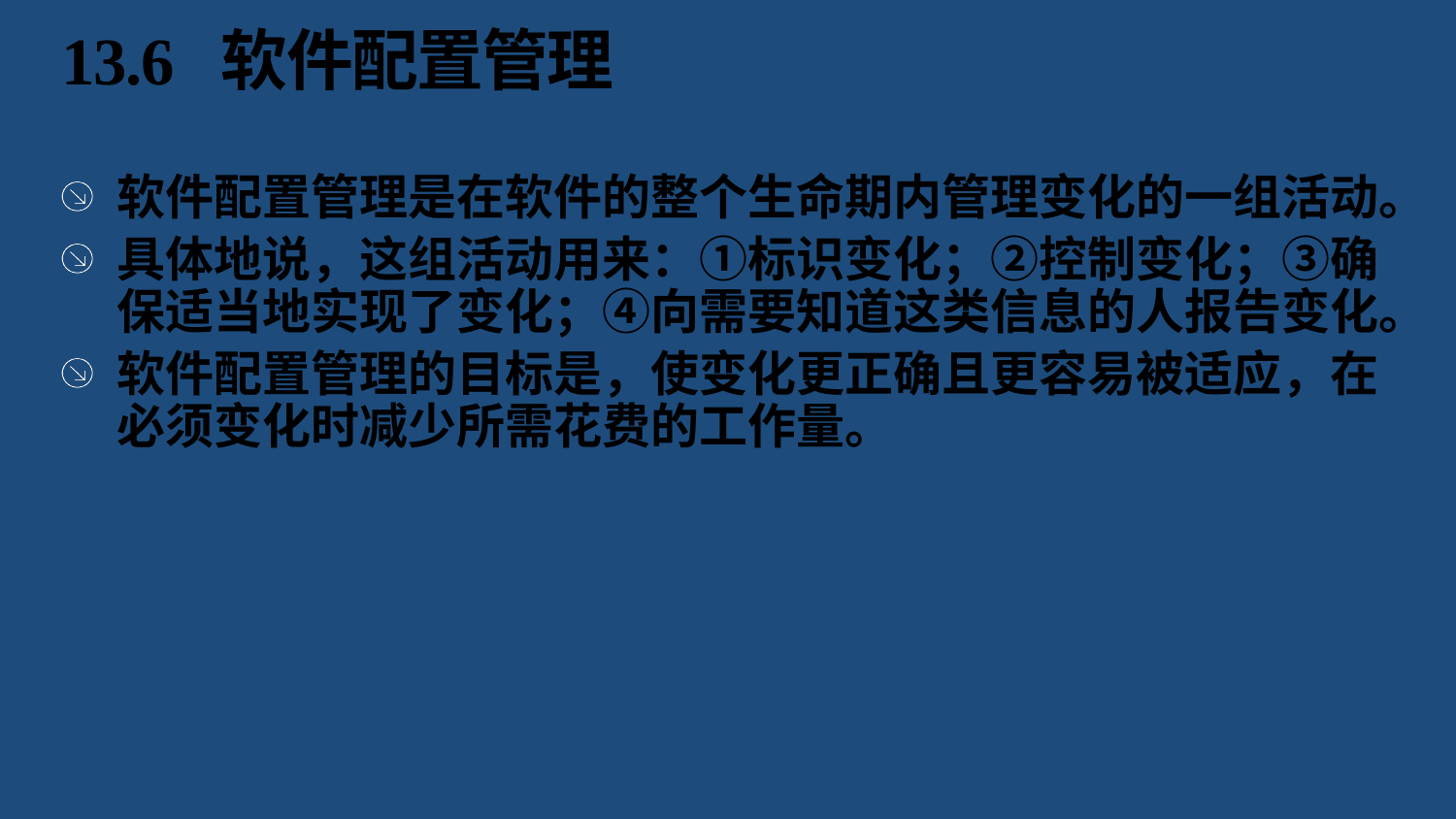

# 13.6  软件配置管理
软件配置管理是在软件的整个生命期内管理变化的一组活动。
具体地说，这组活动用来：①标识变化；②控制变化；③确保适当地实现了变化；④向需要知道这类信息的人报告变化。
软件配置管理的目标是，使变化更正确且更容易被适应，在必须变化时减少所需花费的工作量。